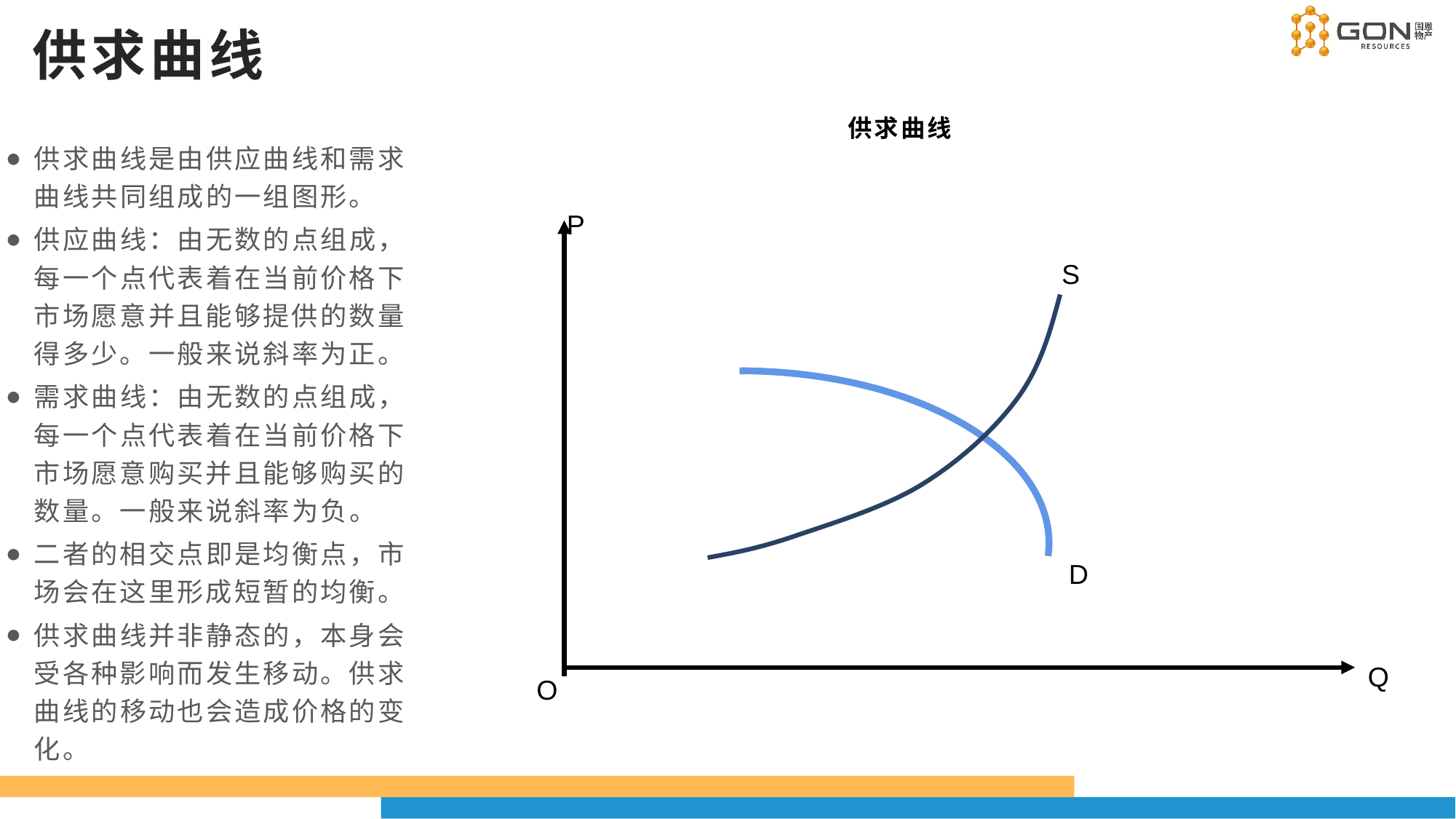

# 供求曲线
供求曲线
供求曲线是由供应曲线和需求曲线共同组成的一组图形。
供应曲线：由无数的点组成，每一个点代表着在当前价格下市场愿意并且能够提供的数量得多少。一般来说斜率为正。
需求曲线：由无数的点组成，每一个点代表着在当前价格下市场愿意购买并且能够购买的数量。一般来说斜率为负。
二者的相交点即是均衡点，市场会在这里形成短暂的均衡。
供求曲线并非静态的，本身会受各种影响而发生移动。供求曲线的移动也会造成价格的变化。
P
S

D
Q
O